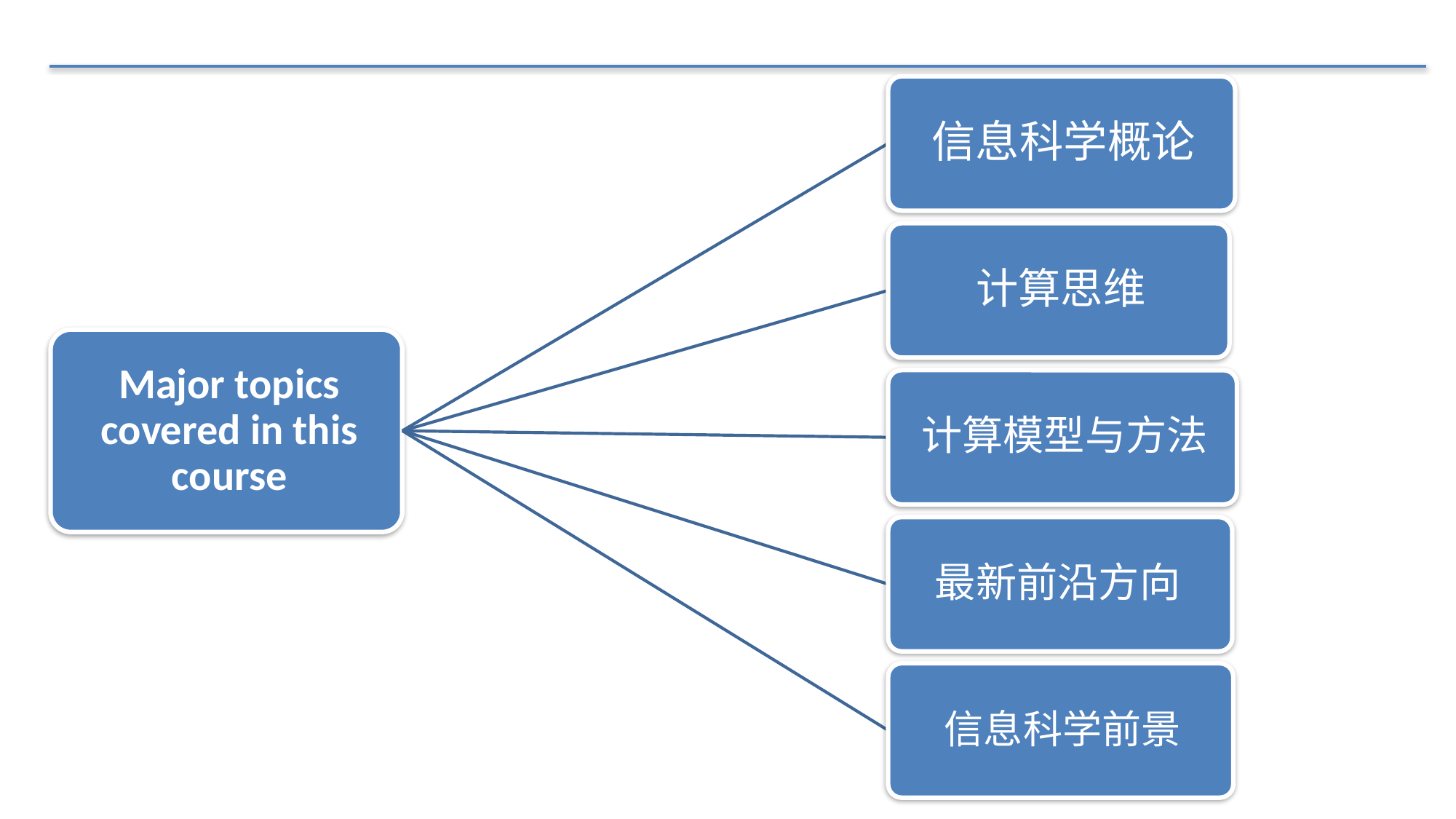

Major topics covered in this course

信息科学概论

计算思维

计算模型与方法

最新前沿方向

信息科学前景